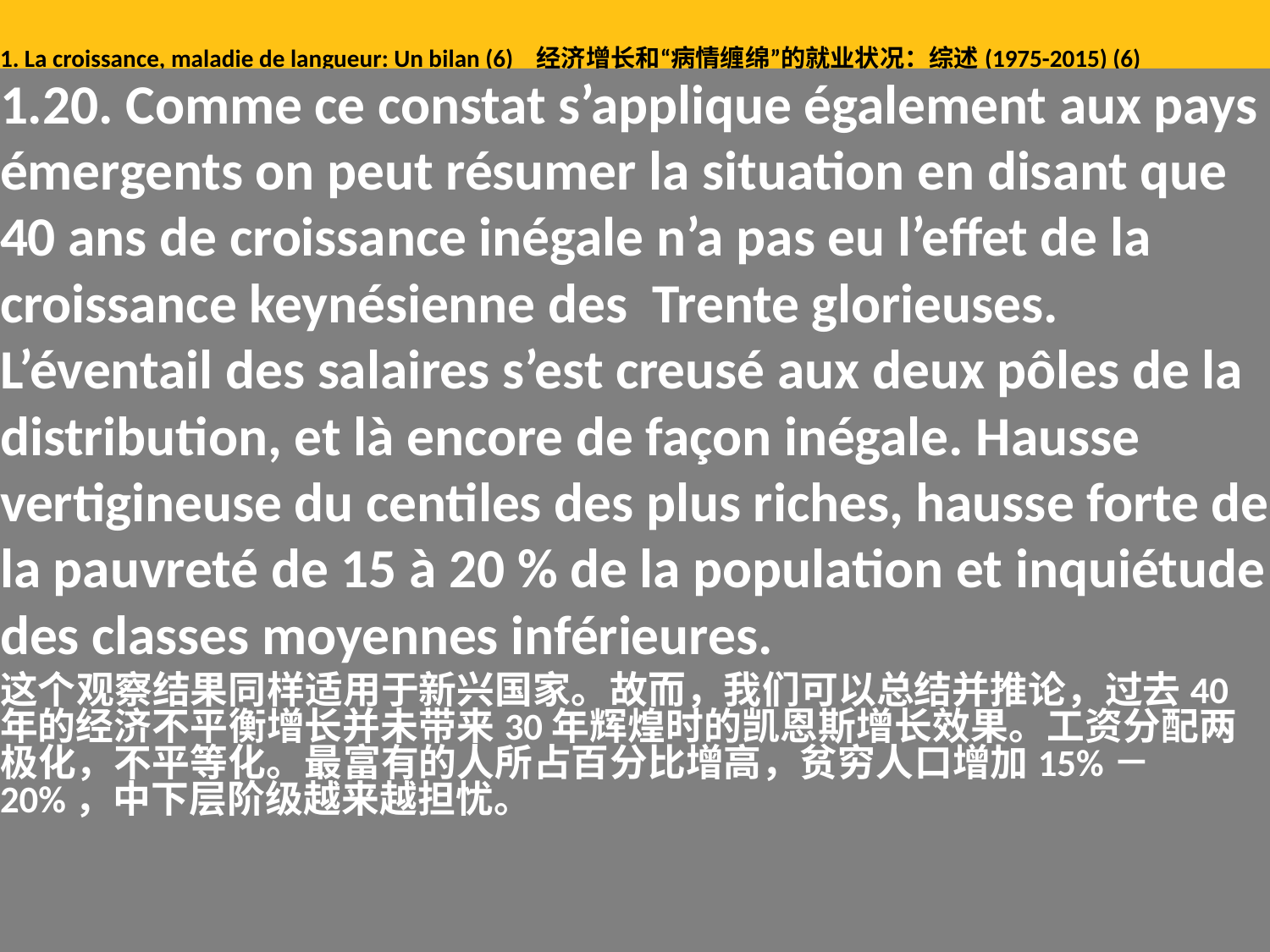

# 1. La croissance, maladie de langueur: Un bilan (6)   经济增长和“病情缠绵”的就业状况：综述(1975-2015) (6)
1.20. Comme ce constat s’applique également aux pays émergents on peut résumer la situation en disant que 40 ans de croissance inégale n’a pas eu l’effet de la croissance keynésienne des  Trente glorieuses. L’éventail des salaires s’est creusé aux deux pôles de la distribution, et là encore de façon inégale. Hausse vertigineuse du centiles des plus riches, hausse forte de la pauvreté de 15 à 20 % de la population et inquiétude des classes moyennes inférieures.
这个观察结果同样适用于新兴国家。故而，我们可以总结并推论，过去40年的经济不平衡增长并未带来30年辉煌时的凯恩斯增长效果。工资分配两极化，不平等化。最富有的人所占百分比增高，贫穷人口增加15%－20%，中下层阶级越来越担忧。